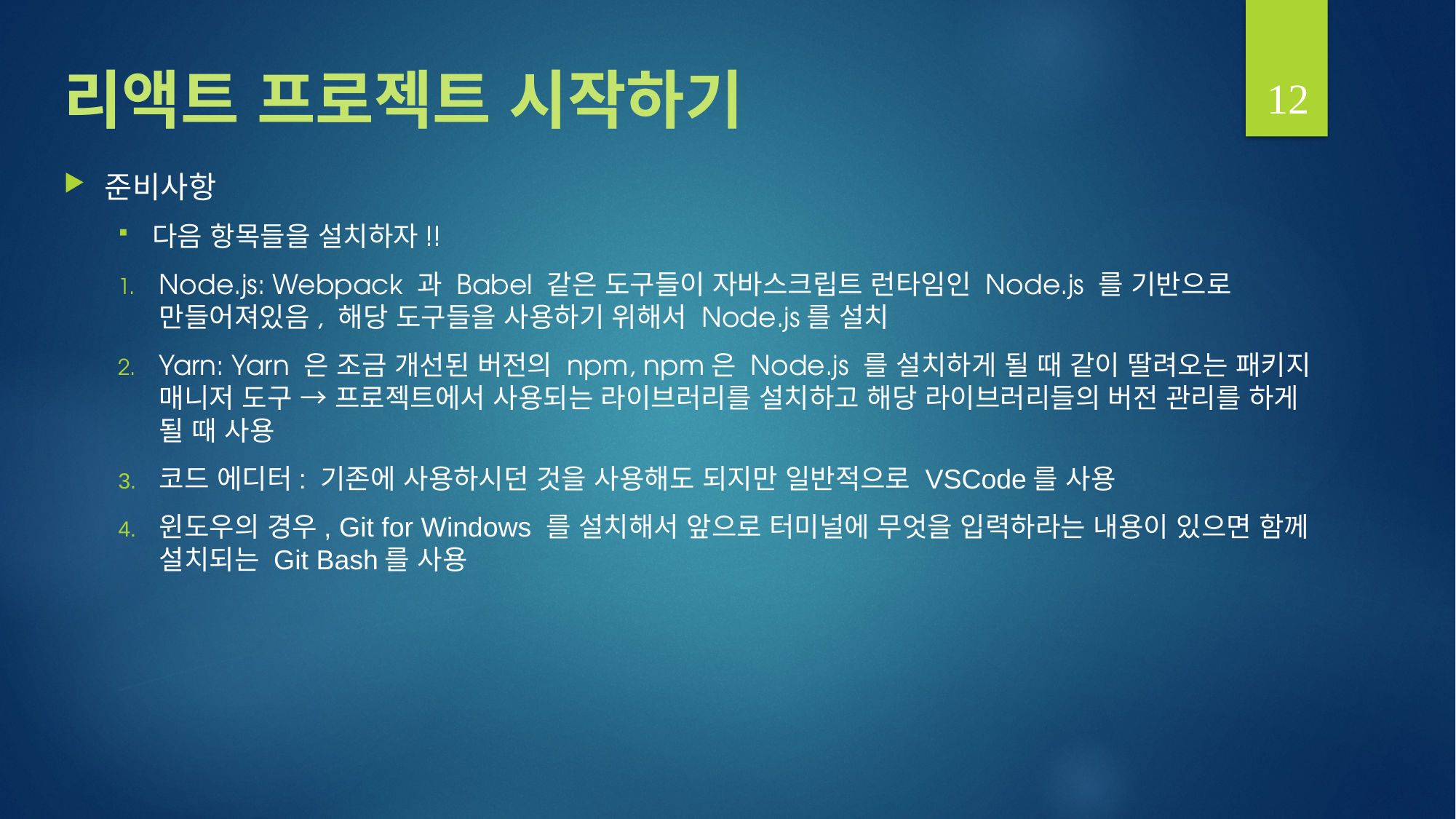

12
# 리액트 프로젝트 시작하기
준비사항
다음 항목들을 설치하자!!
Node.js: Webpack 과 Babel 같은 도구들이 자바스크립트 런타임인 Node.js 를 기반으로 만들어져있음, 해당 도구들을 사용하기 위해서 Node.js를 설치
Yarn: Yarn 은 조금 개선된 버전의 npm, npm은 Node.js 를 설치하게 될 때 같이 딸려오는 패키지 매니저 도구 → 프로젝트에서 사용되는 라이브러리를 설치하고 해당 라이브러리들의 버전 관리를 하게 될 때 사용
코드 에디터: 기존에 사용하시던 것을 사용해도 되지만 일반적으로 VSCode를 사용
윈도우의 경우, Git for Windows 를 설치해서 앞으로 터미널에 무엇을 입력하라는 내용이 있으면 함께 설치되는 Git Bash를 사용